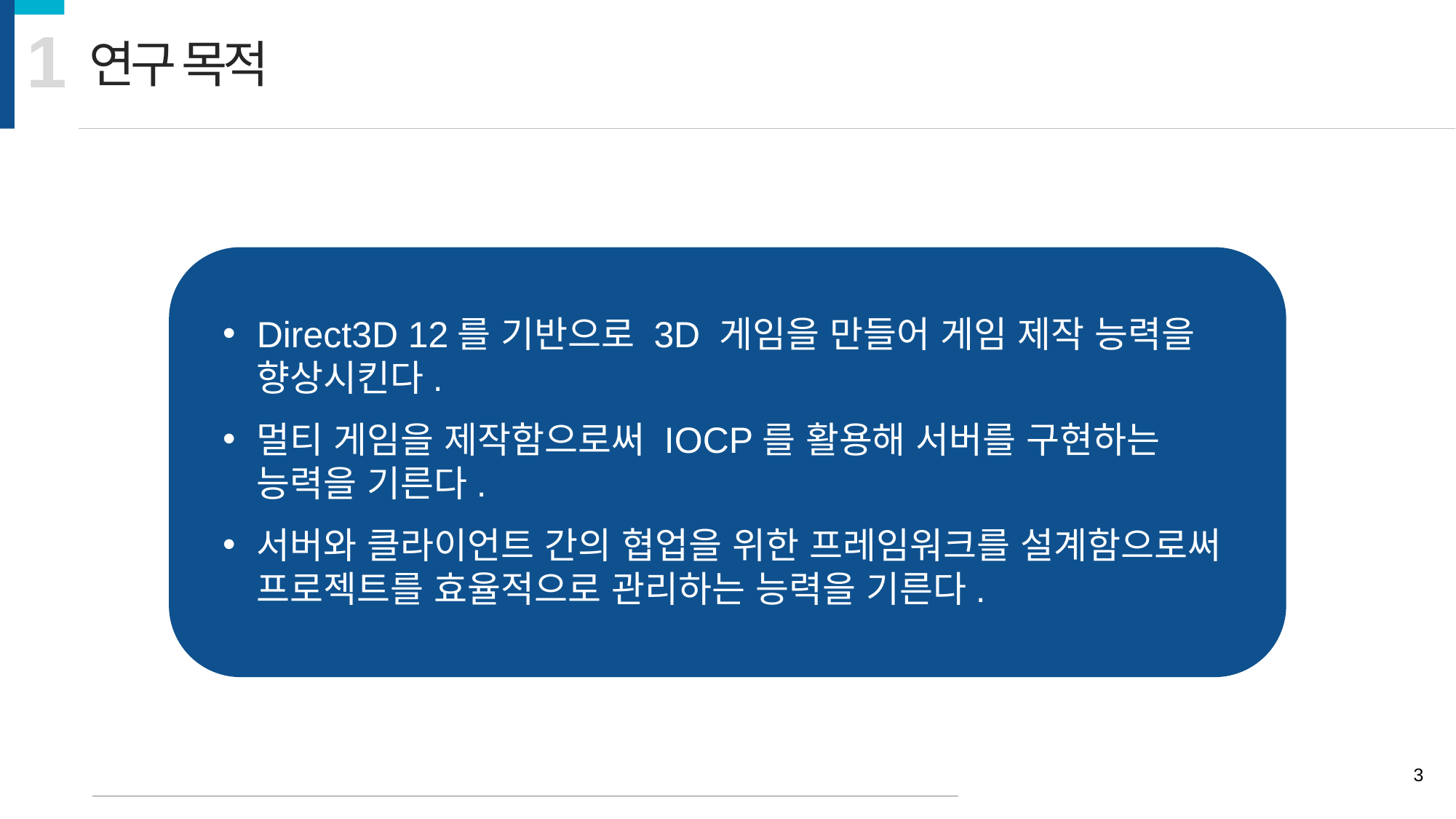

1
연구 목적

Direct3D 12를 기반으로 3D 게임을 만들어 게임 제작 능력을
향상시킨다.

멀티 게임을 제작함으로써 IOCP를 활용해 서버를 구현하는 능력을 기른다.

서버와 클라이언트 간의 협업을 위한 프레임워크를 설계함으로써 프로젝트를 효율적으로 관리하는 능력을 기른다.
3